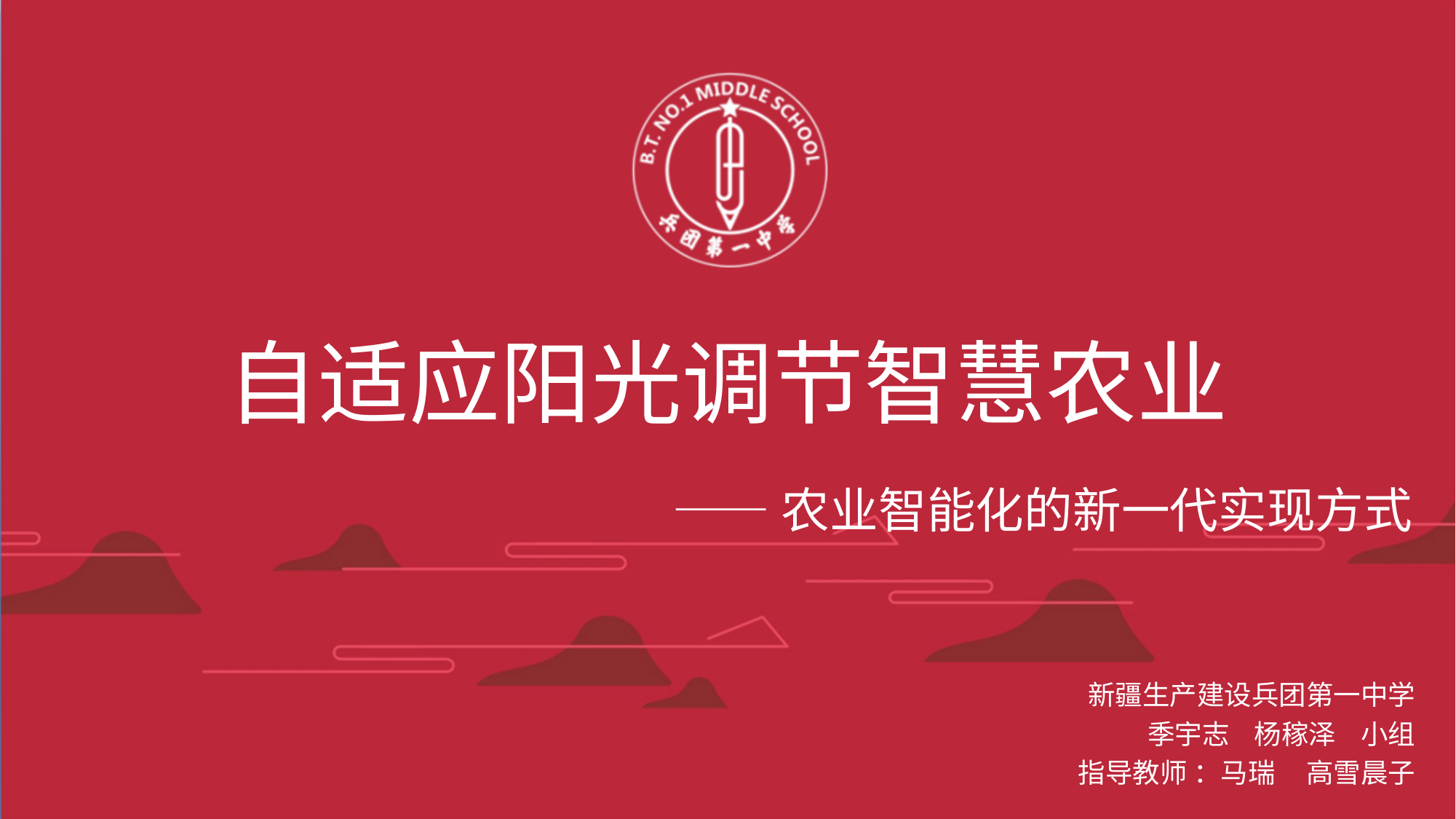

# 自适应阳光调节智慧农业
——农业智能化的新一代实现方式
新疆生产建设兵团第一中学
季宇志    杨稼泽    小组
指导教师 ：马瑞     高雪晨子